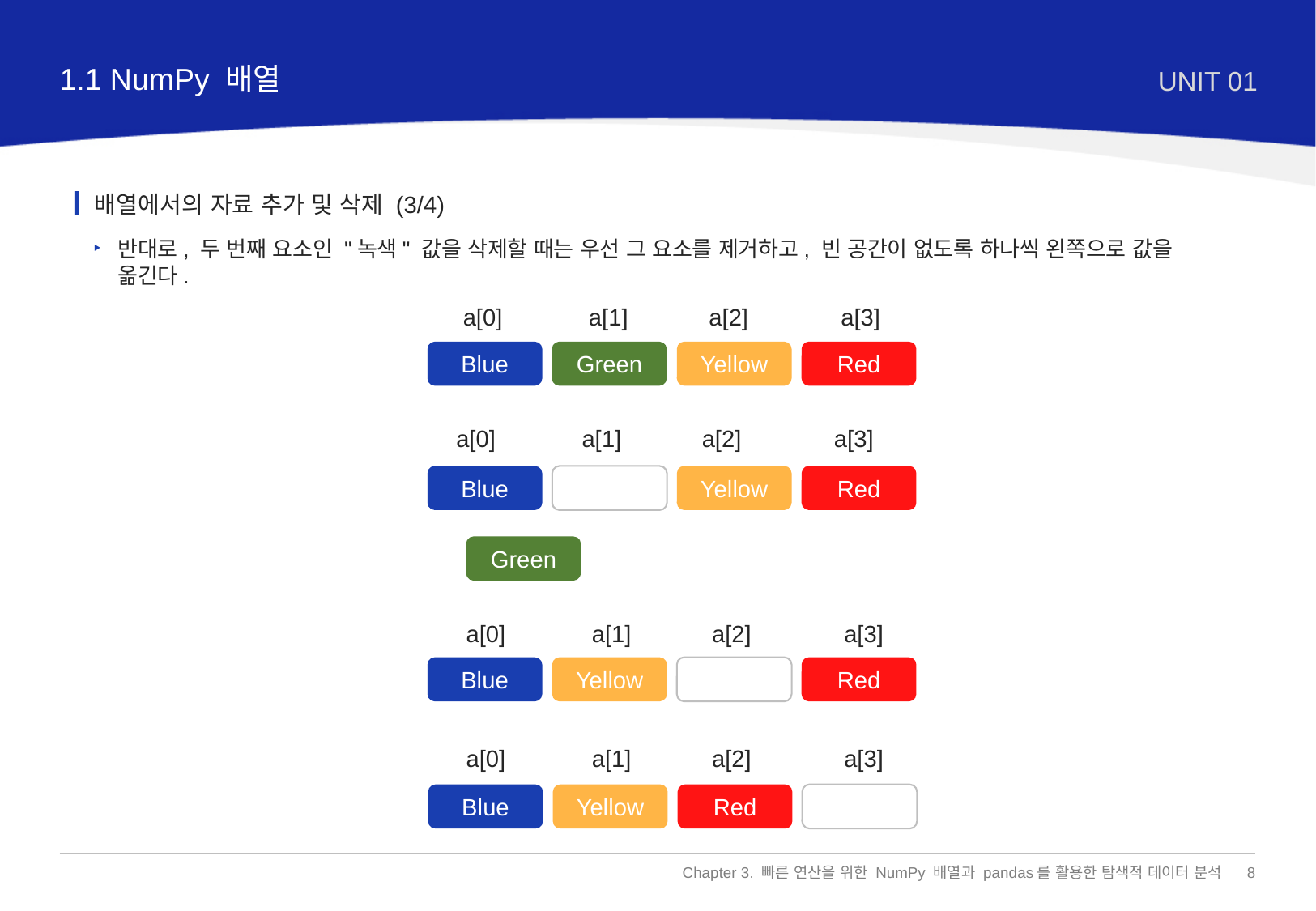

1.1 NumPy 배열
UNIT 01
배열에서의 자료 추가 및 삭제 (3/4)

반대로, 두 번째 요소인 "녹색" 값을 삭제할 때는 우선 그 요소를 제거하고, 빈 공간이 없도록 하나씩 왼쪽으로 값을 옮긴다.
a[0]
a[1]
a[2]
a[3]
Blue
Green
Yellow
Red
a[0]
a[1]
a[2]
a[3]
Blue

Yellow
Red
Green
a[0]
a[1]
a[2]
a[3]
Blue
Yellow

Red
a[0]
a[1]
a[2]
a[3]
Blue
Yellow
Red